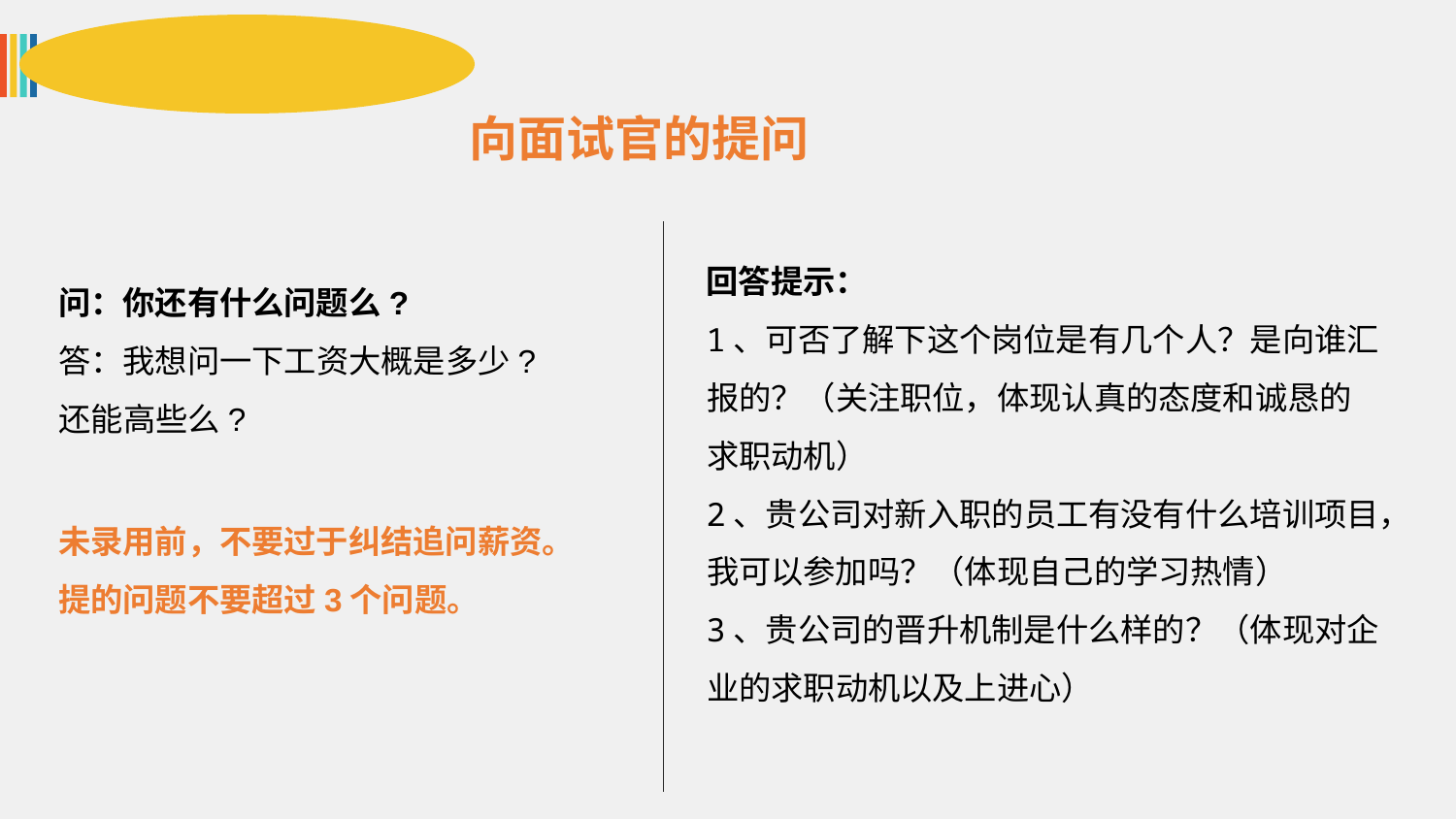

向面试官的提问
回答提示：
1、可否了解下这个岗位是有几个人？是向谁汇报的？（关注职位，体现认真的态度和诚恳的求职动机）
2、贵公司对新入职的员工有没有什么培训项目，我可以参加吗？（体现自己的学习热情）
3、贵公司的晋升机制是什么样的？（体现对企业的求职动机以及上进心）
问：你还有什么问题么?
答：我想问一下工资大概是多少?还能高些么?
未录用前，不要过于纠结追问薪资。
提的问题不要超过3个问题。